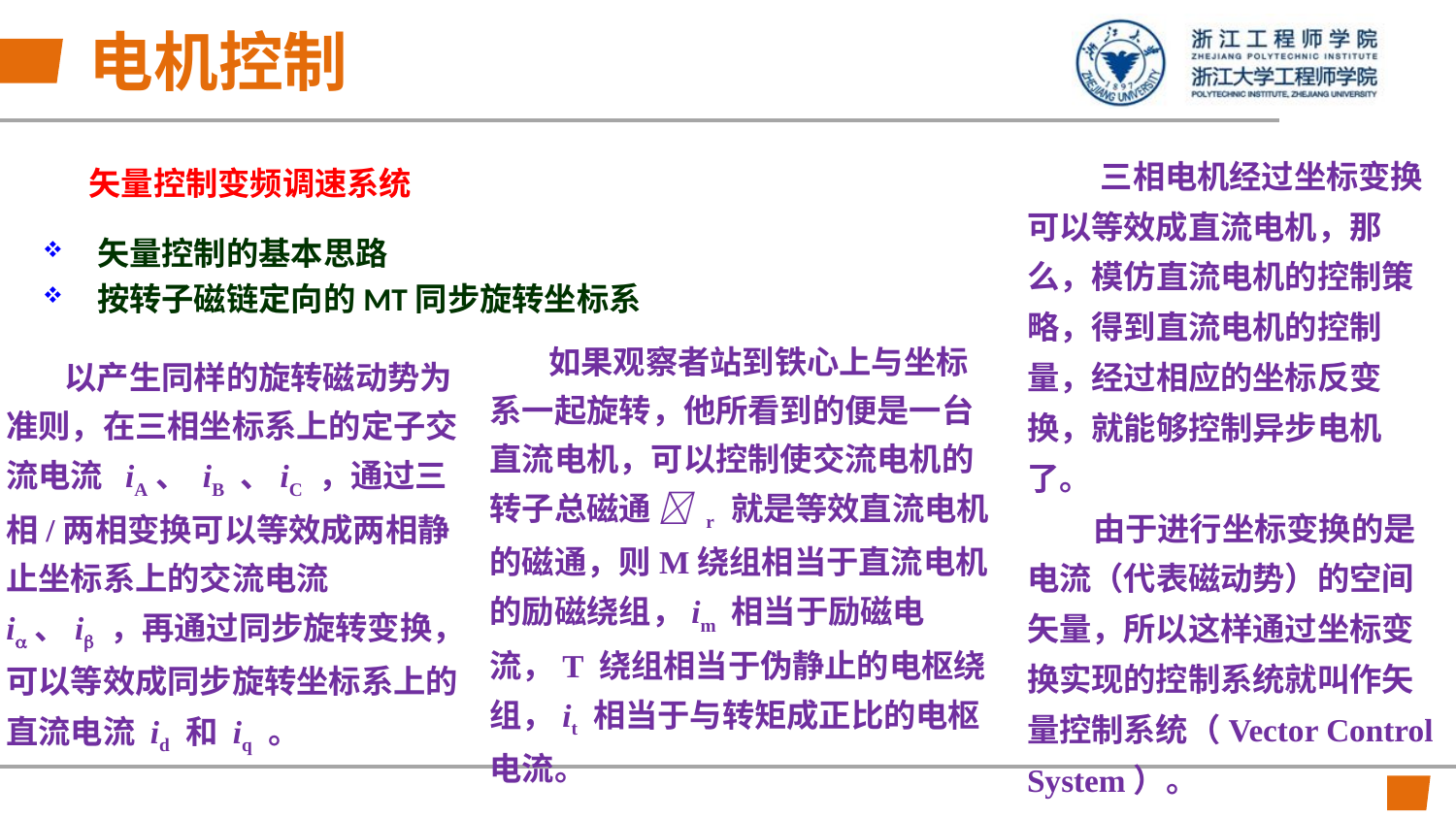

电机控制
         三相电机经过坐标变换可以等效成直流电机，那么，模仿直流电机的控制策略，得到直流电机的控制量，经过相应的坐标反变换，就能够控制异步电机了。
        由于进行坐标变换的是电流（代表磁动势）的空间矢量，所以这样通过坐标变换实现的控制系统就叫作矢量控制系统（Vector Control System）。
# 矢量控制变频调速系统
矢量控制的基本思路
按转子磁链定向的MT同步旋转坐标系
       如果观察者站到铁心上与坐标系一起旋转，他所看到的便是一台直流电机，可以控制使交流电机的转子总磁通 Φ r  就是等效直流电机的磁通，则M绕组相当于直流电机的励磁绕组，im 相当于励磁电流，T 绕组相当于伪静止的电枢绕组，it 相当于与转矩成正比的电枢电流。

       以产生同样的旋转磁动势为准则，在三相坐标系上的定子交流电流  iA、 iB 、iC ，通过三相/两相变换可以等效成两相静止坐标系上的交流电流 iα、iβ ，再通过同步旋转变换，可以等效成同步旋转坐标系上的直流电流 id 和 iq 。
24